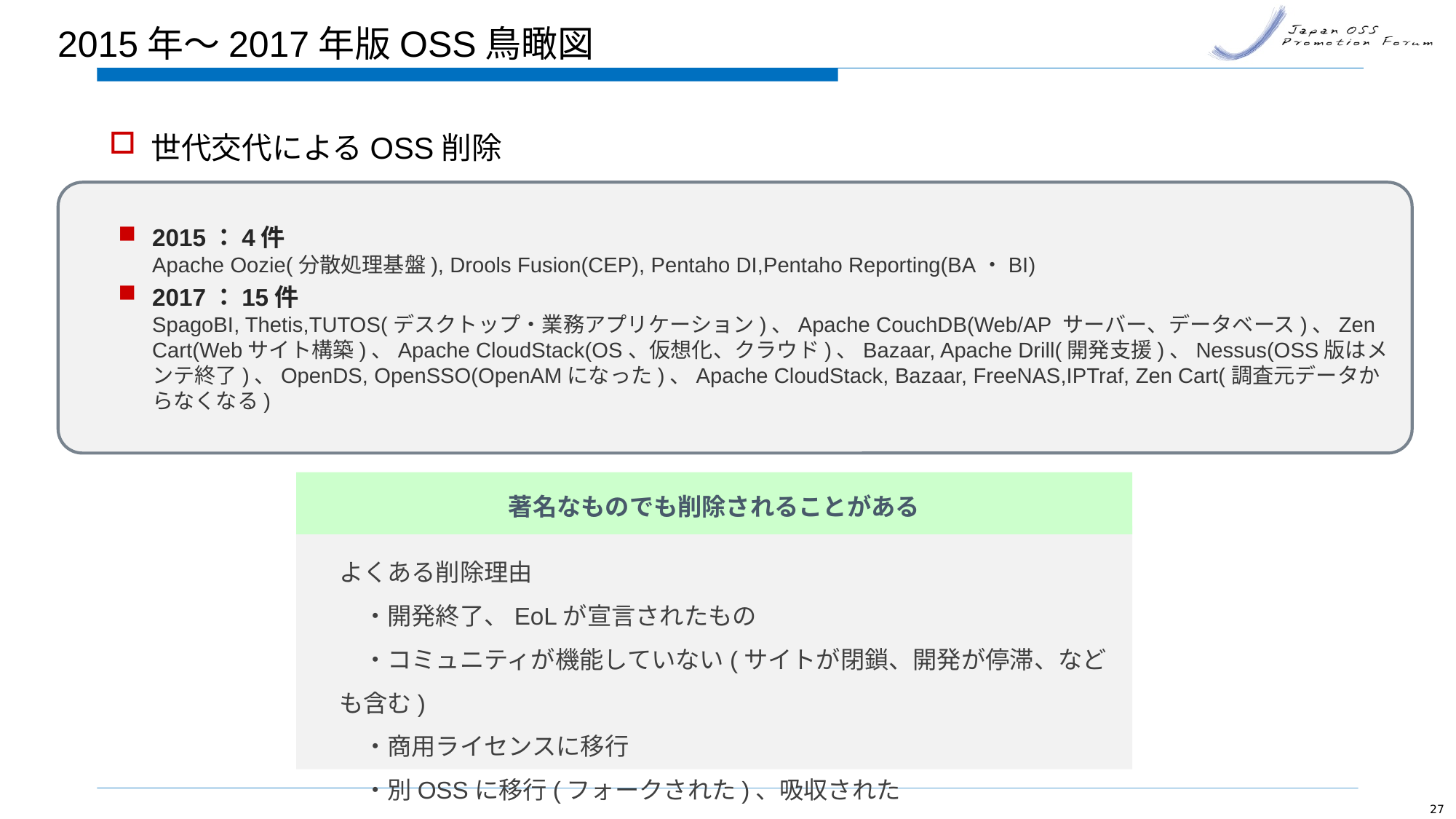

2015年～2017年版OSS鳥瞰図
世代交代によるOSS削除
2015：4件
Apache Oozie(分散処理基盤), Drools Fusion(CEP), Pentaho DI,Pentaho Reporting(BA・BI)
2017：15件
SpagoBI, Thetis,TUTOS(デスクトップ・業務アプリケーション)、Apache CouchDB(Web/AP サーバー、データベース)、Zen Cart(Webサイト構築)、Apache CloudStack(OS、仮想化、クラウド)、Bazaar, Apache Drill(開発支援)、Nessus(OSS版はメンテ終了)、OpenDS, OpenSSO(OpenAMになった)、Apache CloudStack, Bazaar, FreeNAS,IPTraf, Zen Cart(調査元データからなくなる)
著名なものでも削除されることがある
よくある削除理由
　・開発終了、EoLが宣言されたもの
　・コミュニティが機能していない(サイトが閉鎖、開発が停滞、なども含む)
　・商用ライセンスに移行
　・別OSSに移行(フォークされた)、吸収された
27